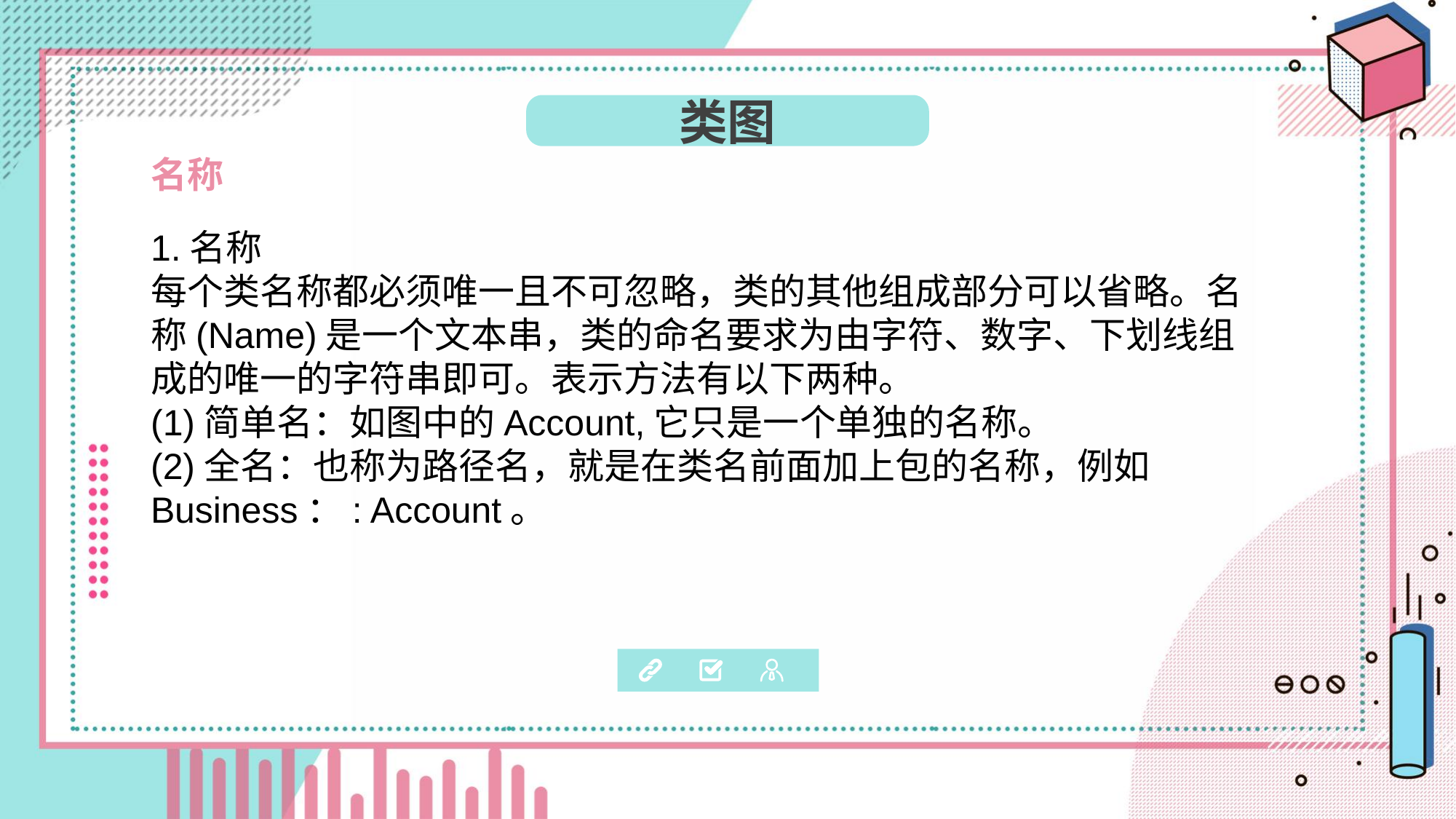

类图
名称
1.名称
每个类名称都必须唯一且不可忽略，类的其他组成部分可以省略。名称(Name)是一个文本串，类的命名要求为由字符、数字、下划线组成的唯一的字符串即可。表示方法有以下两种。
(1)简单名：如图中的Account,它只是一个单独的名称。
(2)全名：也称为路径名，就是在类名前面加上包的名称，例如Business：: Account。